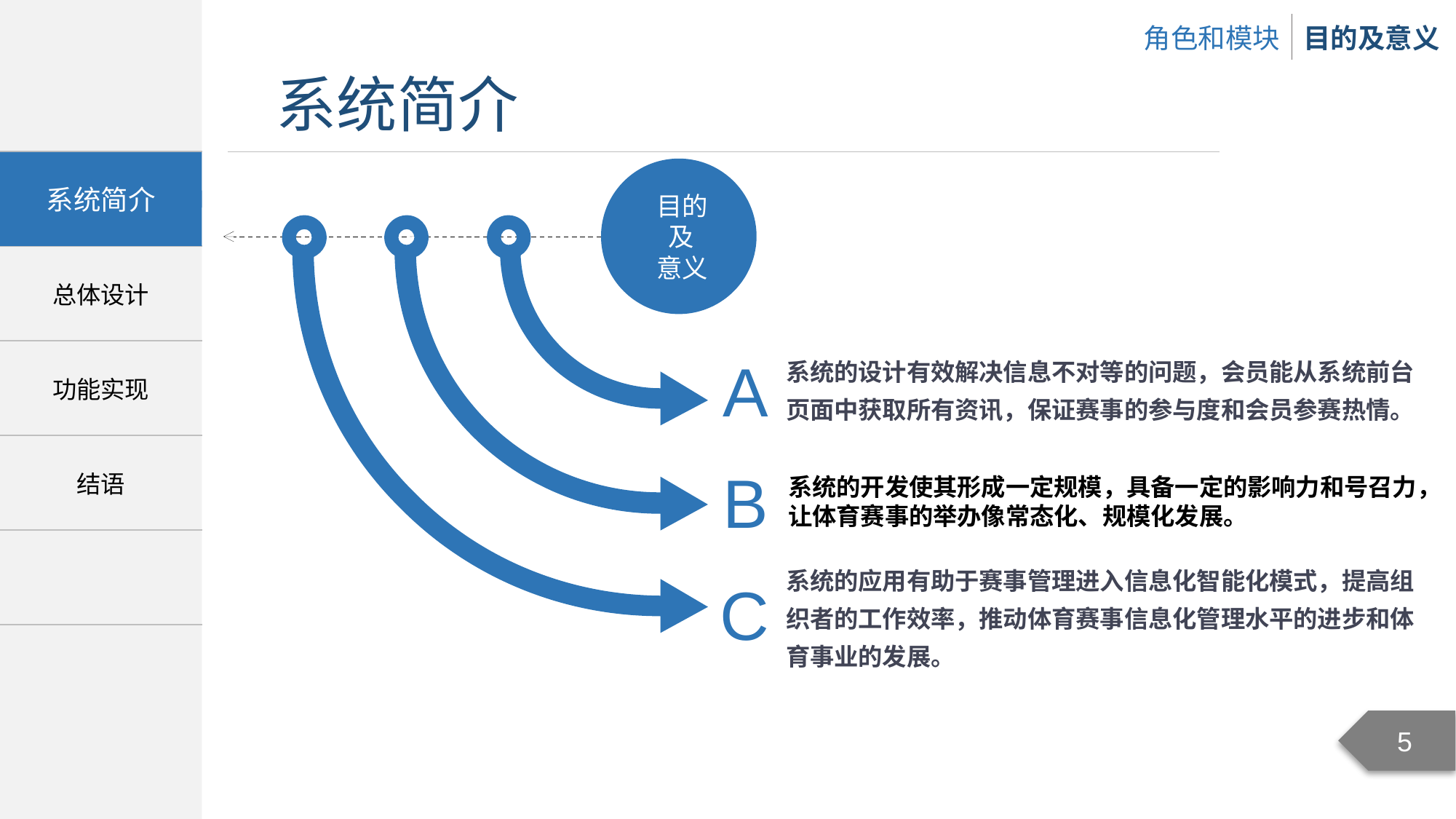

目的
     及
   意义

系统的设计有效解决信息不对等的问题，会员能从系统前台页面中获取所有资讯，保证赛事的参与度和会员参赛热情。
A
B
系统的开发使其形成一定规模，具备一定的影响力和号召力，让体育赛事的举办像常态化、规模化发展。
系统的应用有助于赛事管理进入信息化智能化模式，提高组织者的工作效率，推动体育赛事信息化管理水平的进步和体育事业的发展。
C